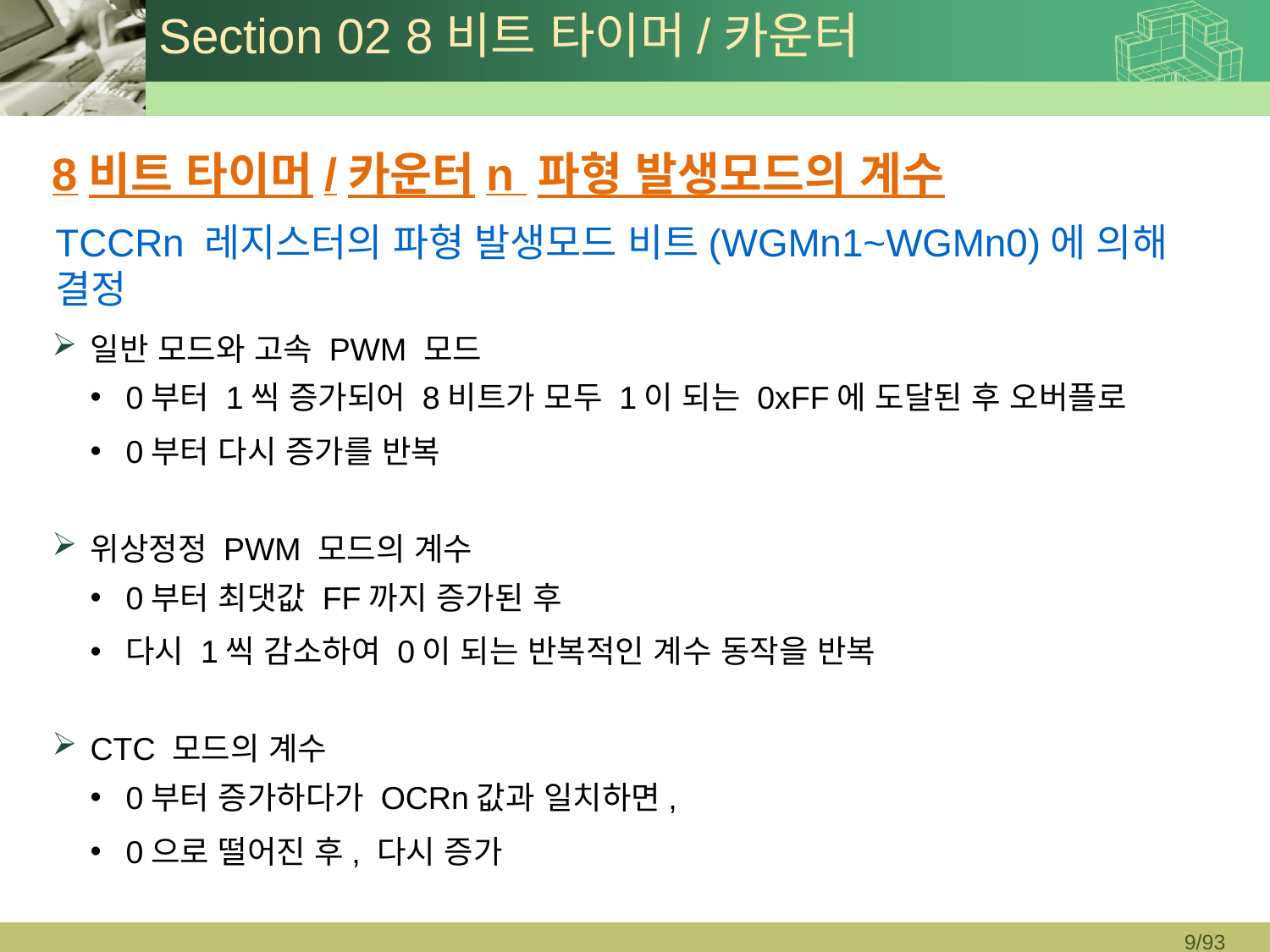

# Section 02 8비트 타이머/카운터
8비트 타이머/카운터n 파형 발생모드의 계수
TCCRn 레지스터의 파형 발생모드 비트(WGMn1~WGMn0)에 의해 결정
일반 모드와 고속 PWM 모드
0부터 1씩 증가되어 8비트가 모두 1이 되는 0xFF에 도달된 후 오버플로
0부터 다시 증가를 반복
위상정정 PWM 모드의 계수
0부터 최댓값 FF까지 증가된 후
다시 1씩 감소하여 0이 되는 반복적인 계수 동작을 반복
CTC 모드의 계수
0부터 증가하다가 OCRn값과 일치하면,
0으로 떨어진 후, 다시 증가